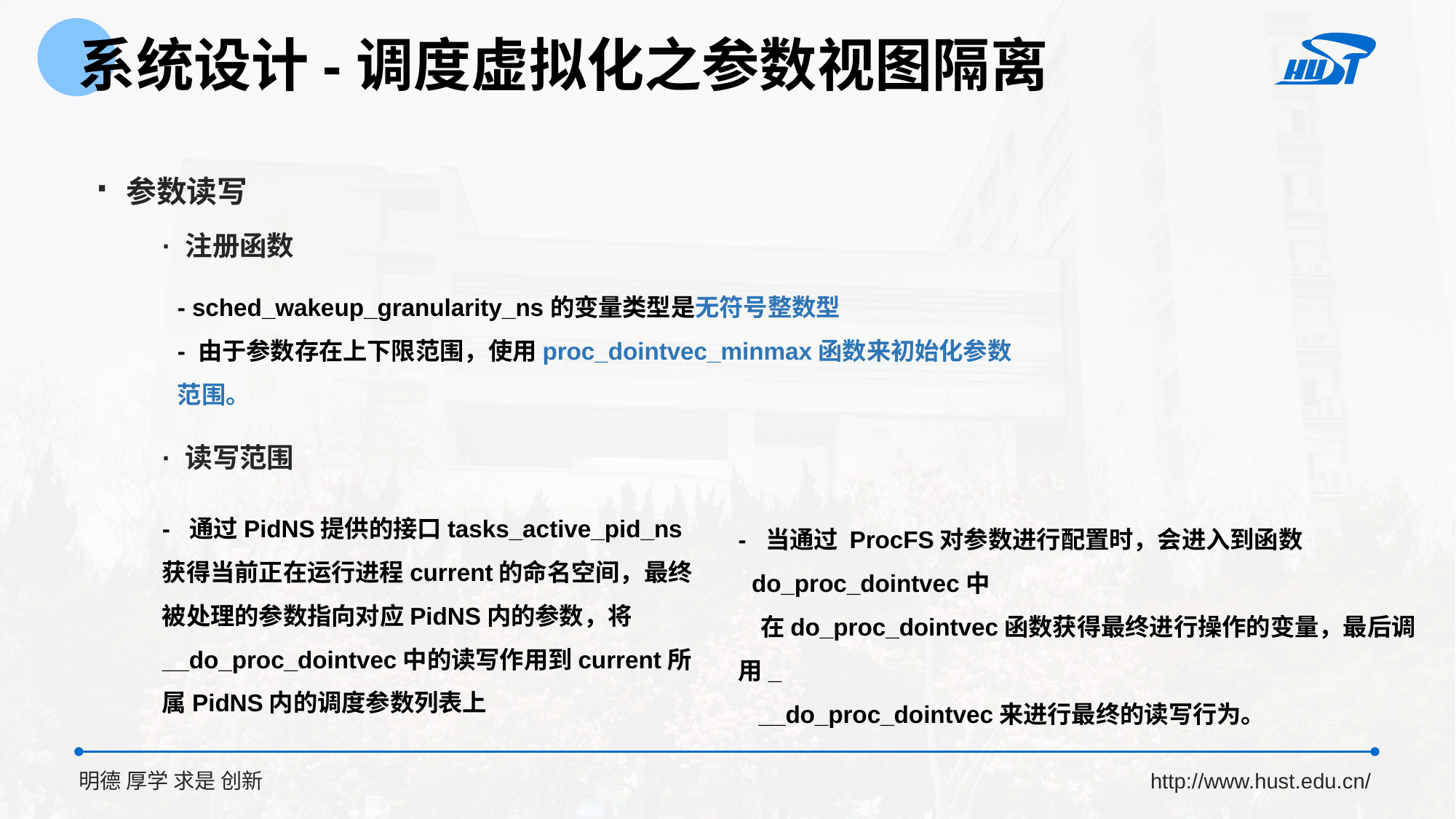

系统设计-调度虚拟化之参数视图隔离
· 参数读写
· 注册函数
- sched_wakeup_granularity_ns的变量类型是无符号整数型
- 由于参数存在上下限范围，使用proc_dointvec_minmax函数来初始化参数范围。
· 读写范围
-  通过PidNS提供的接口tasks_active_pid_ns获得当前正在运行进程current的命名空间，最终被处理的参数指向对应PidNS内的参数，将__do_proc_dointvec中的读写作用到current所属PidNS内的调度参数列表上
-  当通过 ProcFS对参数进行配置时，会进入到函数
  do_proc_dointvec中
   在do_proc_dointvec函数获得最终进行操作的变量，最后调用_
   __do_proc_dointvec来进行最终的读写行为。